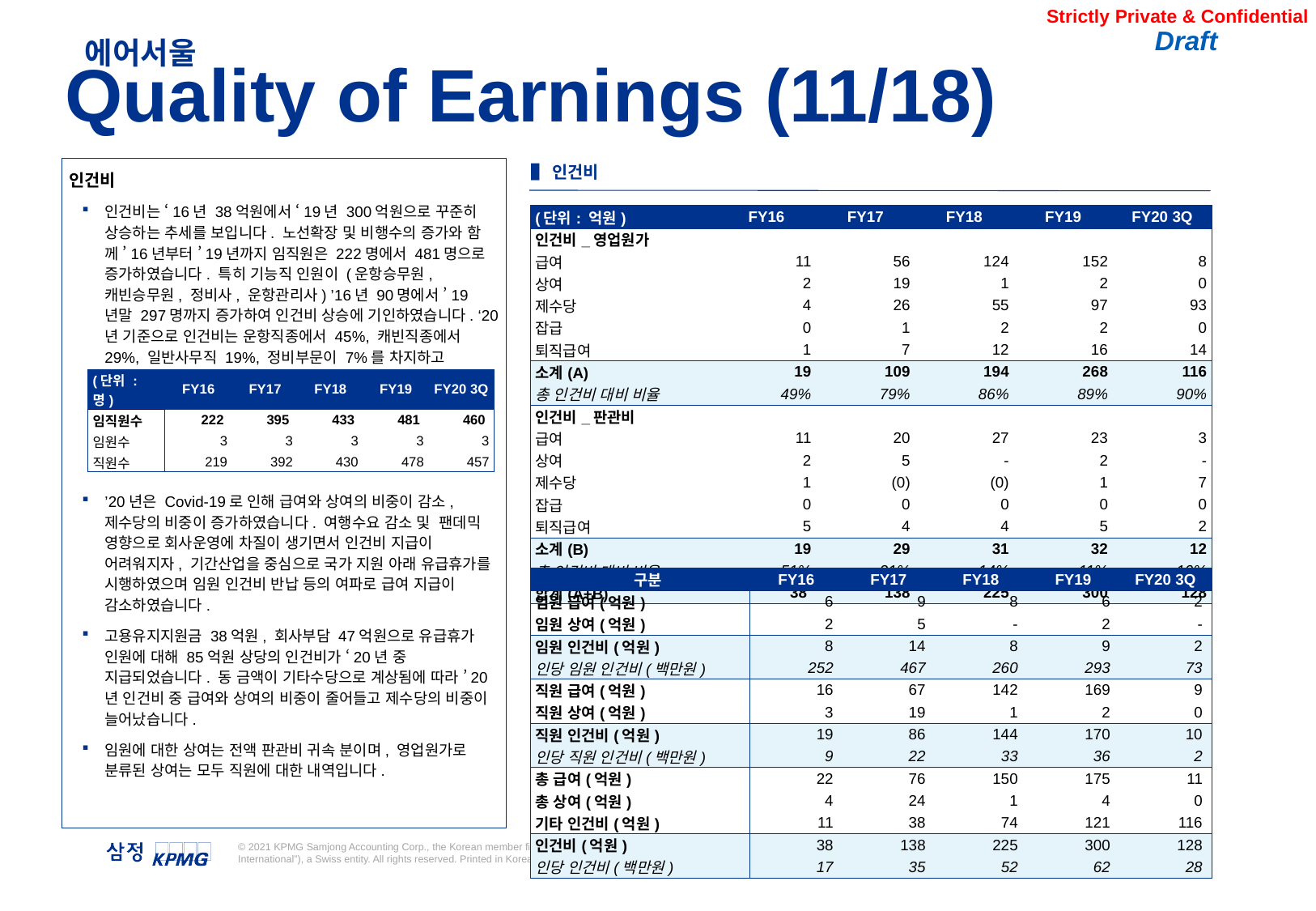

에어서울
Quality of Earnings (11/18)
▌인건비

인건비
인건비는 ‘16년 38억원에서 ‘19년 300억원으로 꾸준히 상승하는 추세를 보입니다. 노선확장 및 비행수의 증가와 함께 ’16년부터 ’19년까지 임직원은 222명에서 481명으로 증가하였습니다. 특히 기능직 인원이 (운항승무원, 캐빈승무원, 정비사, 운항관리사) ’16년 90명에서 ’19년말 297명까지 증가하여 인건비 상승에 기인하였습니다. ‘20년 기준으로 인건비는 운항직종에서 45%, 캐빈직종에서 29%, 일반사무직 19%, 정비부문이 7%를 차지하고 있습니다.

’20년은 Covid-19로 인해 급여와 상여의 비중이 감소, 제수당의 비중이 증가하였습니다. 여행수요 감소 및  팬데믹 영향으로 회사운영에 차질이 생기면서 인건비 지급이 어려워지자, 기간산업을 중심으로 국가 지원 아래 유급휴가를 시행하였으며 임원 인건비 반납 등의 여파로 급여 지급이 감소하였습니다.
고용유지지원금 38억원, 회사부담 47억원으로 유급휴가 인원에 대해 85억원 상당의 인건비가 ‘20년 중 지급되었습니다. 동 금액이 기타수당으로 계상됨에 따라 ’20년 인건비 중 급여와 상여의 비중이 줄어들고 제수당의 비중이 늘어났습니다.
임원에 대한 상여는 전액 판관비 귀속 분이며, 영업원가로 분류된 상여는 모두 직원에 대한 내역입니다.
| (단위: 억원) | FY16 | FY17 | FY18 | FY19 | FY20 3Q |
| --- | --- | --- | --- | --- | --- |
| 인건비\_영업원가 |  |  |  |  |  |
| 급여 | 11 | 56 | 124 | 152 | 8 |
| 상여 | 2 | 19 | 1 | 2 | 0 |
| 제수당 | 4 | 26 | 55 | 97 | 93 |
| 잡급 | 0 | 1 | 2 | 2 | 0 |
| 퇴직급여 | 1 | 7 | 12 | 16 | 14 |
| 소계(A) | 19 | 109 | 194 | 268 | 116 |
| 총 인건비 대비 비율 | 49% | 79% | 86% | 89% | 90% |
| 인건비\_판관비 |  |  |  |  |  |
| 급여 | 11 | 20 | 27 | 23 | 3 |
| 상여 | 2 | 5 | - | 2 | - |
| 제수당 | 1 | (0) | (0) | 1 | 7 |
| 잡급 | 0 | 0 | 0 | 0 | 0 |
| 퇴직급여 | 5 | 4 | 4 | 5 | 2 |
| 소계(B) | 19 | 29 | 31 | 32 | 12 |
| 총 인건비 대비 비율 | 51% | 21% | 14% | 11% | 10% |
| 합계(A+B) | 38 | 138 | 225 | 300 | 128 |
| (단위 : 명) | FY16 | FY17 | FY18 | FY19 | FY20 3Q |
| --- | --- | --- | --- | --- | --- |
| 임직원수 | 222 | 395 | 433 | 481 | 460 |
| 임원수 | 3 | 3 | 3 | 3 | 3 |
| 직원수 | 219 | 392 | 430 | 478 | 457 |
| 구분 | FY16 | FY17 | FY18 | FY19 | FY20 3Q |
| --- | --- | --- | --- | --- | --- |
| 임원 급여(억원) | 6 | 9 | 8 | 6 | 2 |
| 임원 상여(억원) | 2 | 5 | - | 2 | - |
| 임원 인건비(억원) | 8 | 14 | 8 | 9 | 2 |
| 인당 임원 인건비(백만원) | 252 | 467 | 260 | 293 | 73 |
| 직원 급여(억원) | 16 | 67 | 142 | 169 | 9 |
| 직원 상여(억원) | 3 | 19 | 1 | 2 | 0 |
| 직원 인건비(억원) | 19 | 86 | 144 | 170 | 10 |
| 인당 직원 인건비(백만원) | 9 | 22 | 33 | 36 | 2 |
| 총 급여(억원) | 22 | 76 | 150 | 175 | 11 |
| 총 상여(억원) | 4 | 24 | 1 | 4 | 0 |
| 기타 인건비(억원) | 11 | 38 | 74 | 121 | 116 |
| 인건비(억원) | 38 | 138 | 225 | 300 | 128 |
| 인당 인건비(백만원) | 17 | 35 | 52 | 62 | 28 |